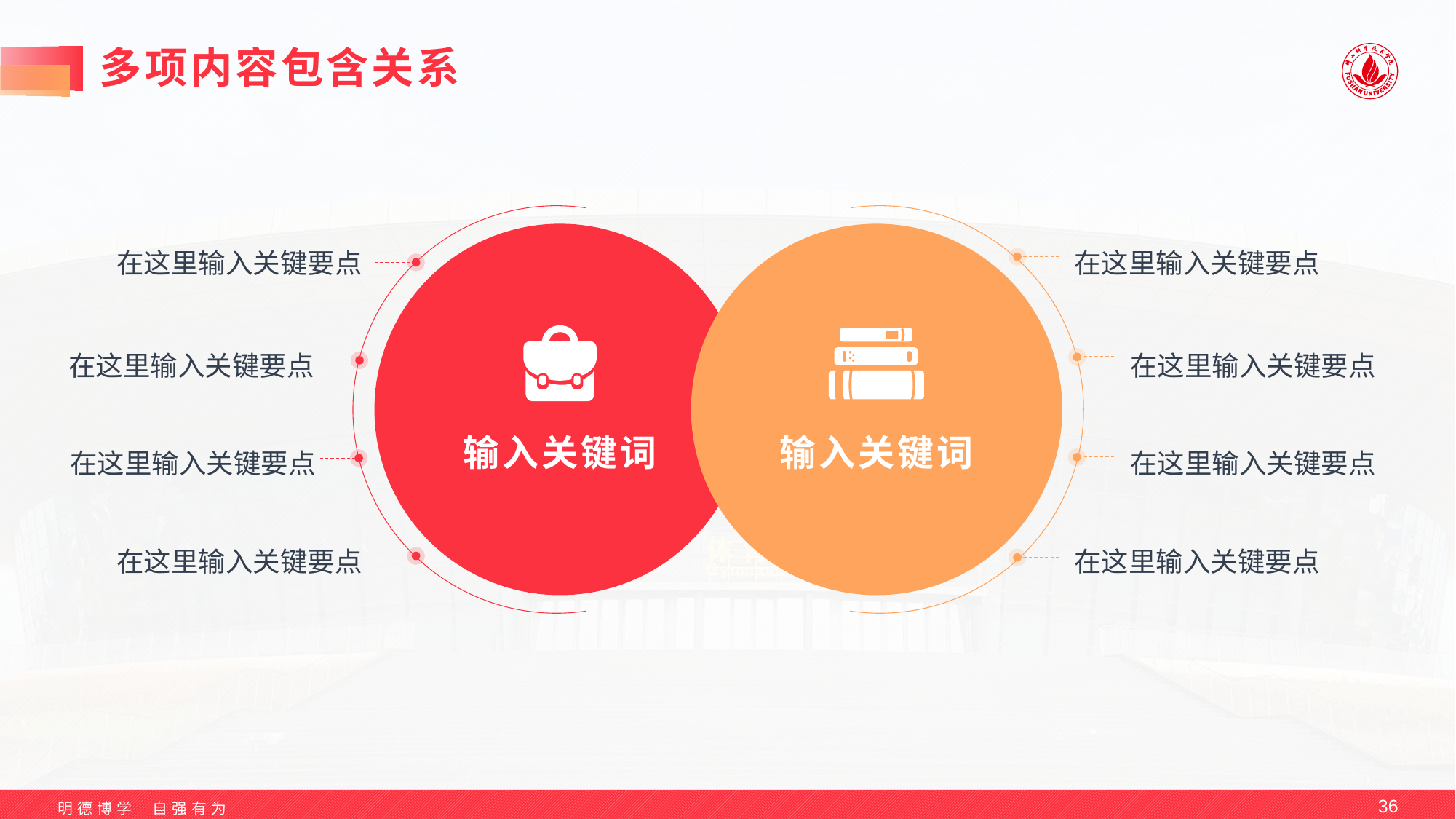

# 多项内容包含关系

在这里输入关键要点
在这里输入关键要点

在这里输入关键要点
在这里输入关键要点

输入关键词
输入关键词
在这里输入关键要点
在这里输入关键要点

在这里输入关键要点
在这里输入关键要点

36